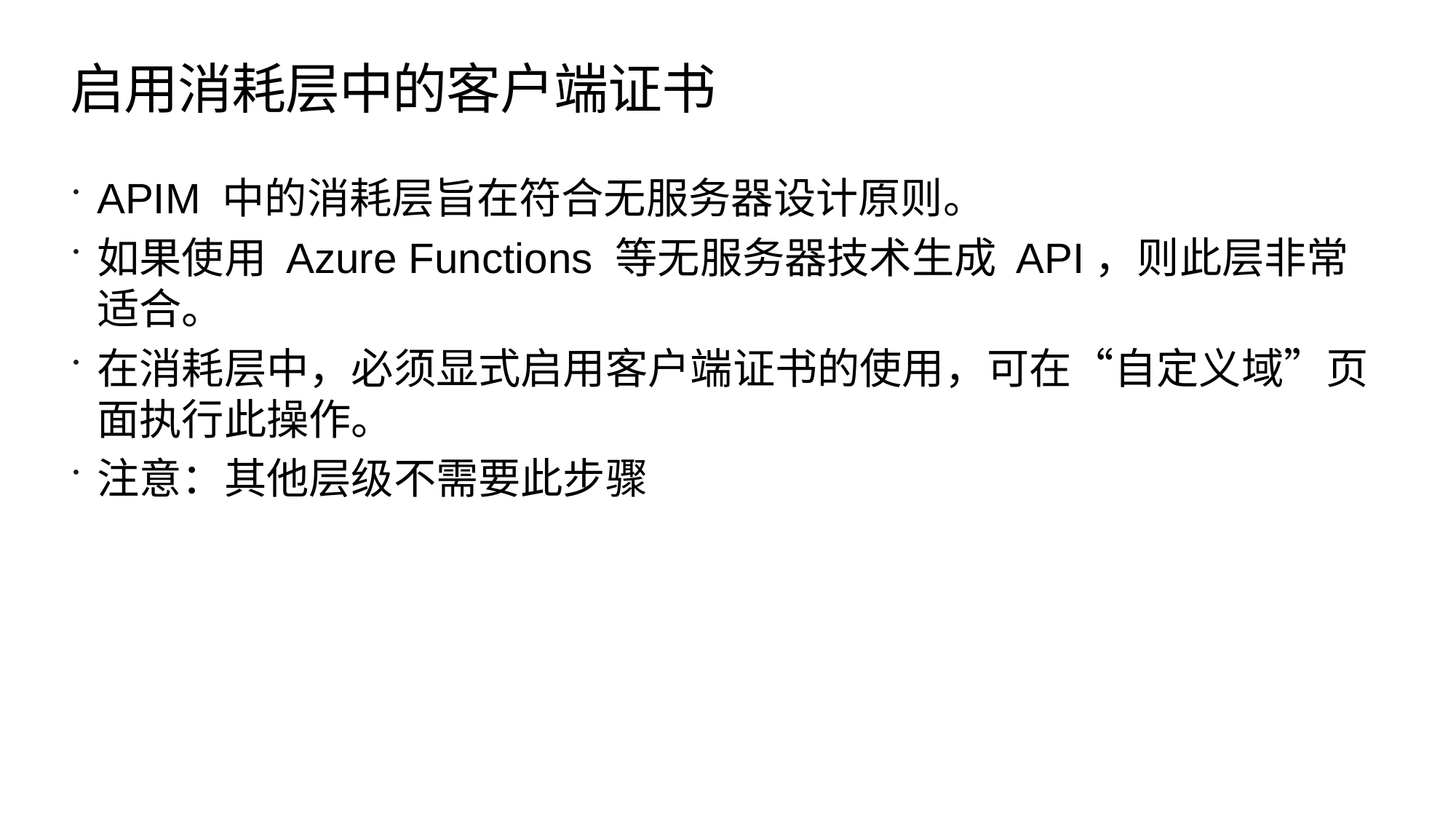

# 启用消耗层中的客户端证书
APIM 中的消耗层旨在符合无服务器设计原则。
如果使用 Azure Functions 等无服务器技术生成 API，则此层非常适合。
在消耗层中，必须显式启用客户端证书的使用，可在“自定义域”页面执行此操作。
注意：其他层级不需要此步骤